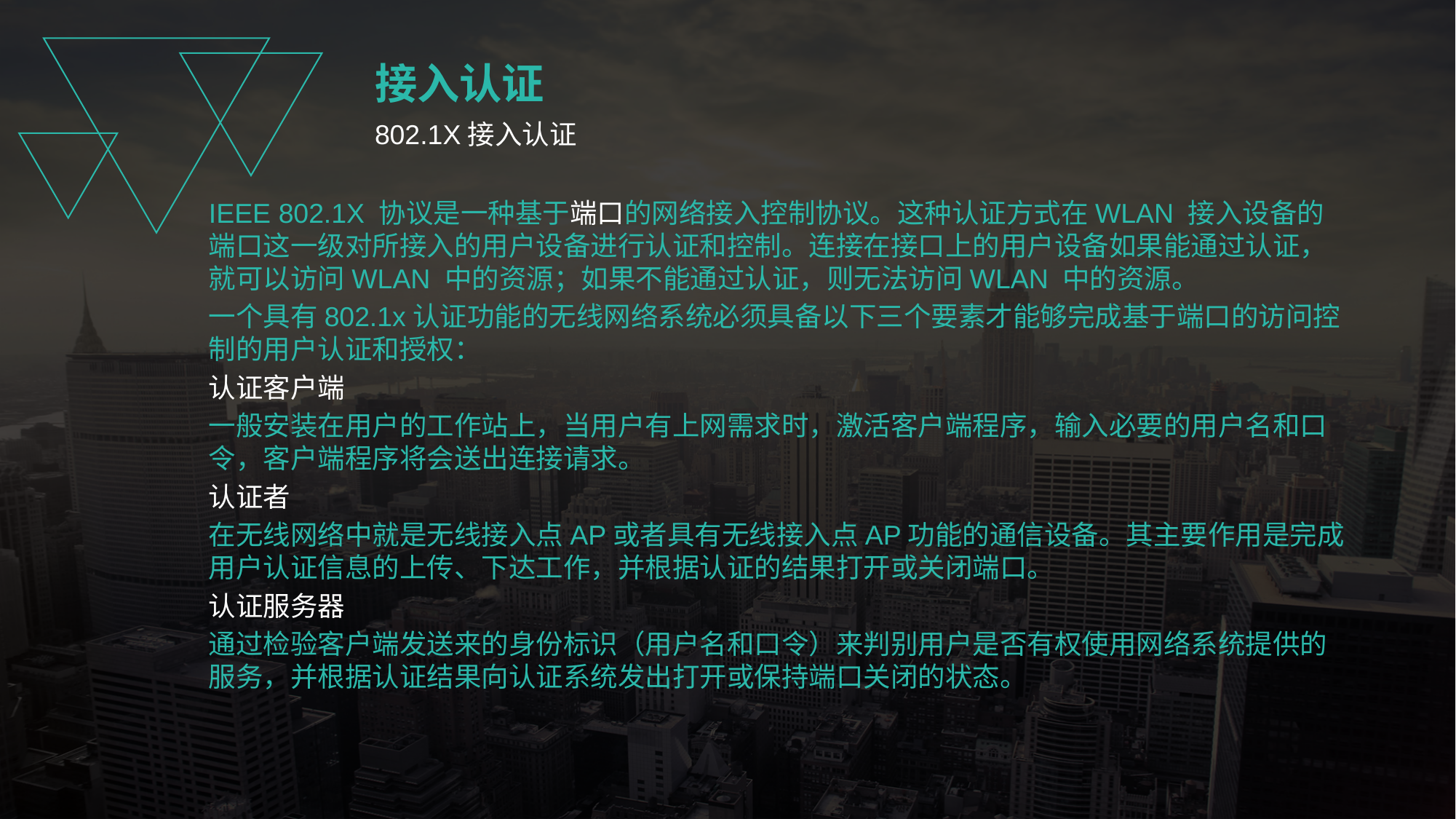

接入认证

802.1X接入认证

IEEE 802.1X 协议是一种基于端口的网络接入控制协议。这种认证方式在WLAN 接入设备的端口这一级对所接入的用户设备进行认证和控制。连接在接口上的用户设备如果能通过认证，就可以访问WLAN 中的资源；如果不能通过认证，则无法访问WLAN 中的资源。
一个具有802.1x认证功能的无线网络系统必须具备以下三个要素才能够完成基于端口的访问控制的用户认证和授权：
认证客户端
一般安装在用户的工作站上，当用户有上网需求时，激活客户端程序，输入必要的用户名和口令，客户端程序将会送出连接请求。
认证者
在无线网络中就是无线接入点AP或者具有无线接入点AP功能的通信设备。其主要作用是完成用户认证信息的上传、下达工作，并根据认证的结果打开或关闭端口。
认证服务器
通过检验客户端发送来的身份标识（用户名和口令）来判别用户是否有权使用网络系统提供的服务，并根据认证结果向认证系统发出打开或保持端口关闭的状态。